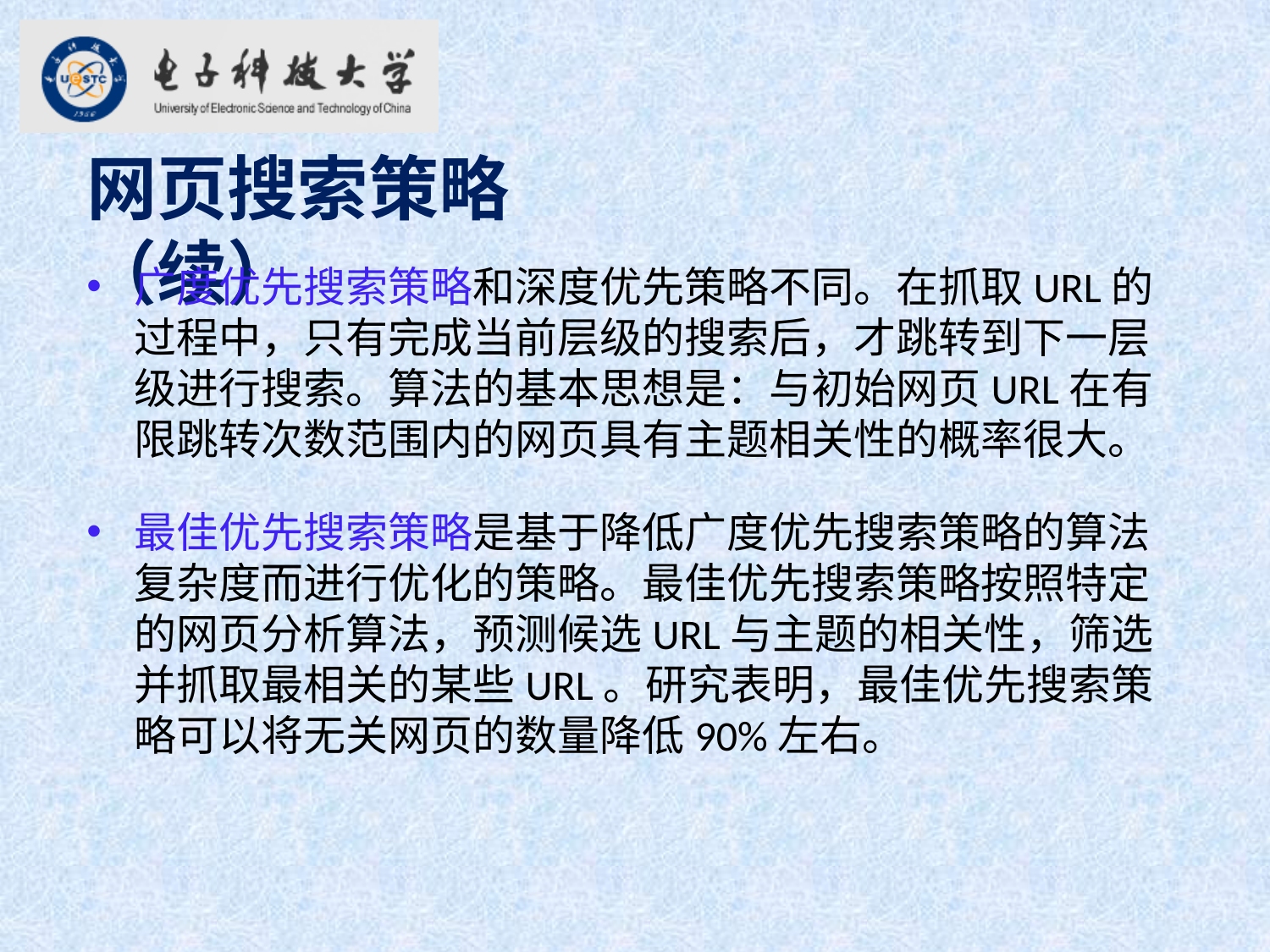

网页搜索策略（续）
广度优先搜索策略和深度优先策略不同。在抓取URL的过程中，只有完成当前层级的搜索后，才跳转到下一层级进行搜索。算法的基本思想是：与初始网页URL在有限跳转次数范围内的网页具有主题相关性的概率很大。
最佳优先搜索策略是基于降低广度优先搜索策略的算法复杂度而进行优化的策略。最佳优先搜索策略按照特定的网页分析算法，预测候选URL与主题的相关性，筛选并抓取最相关的某些URL。研究表明，最佳优先搜索策略可以将无关网页的数量降低90%左右。